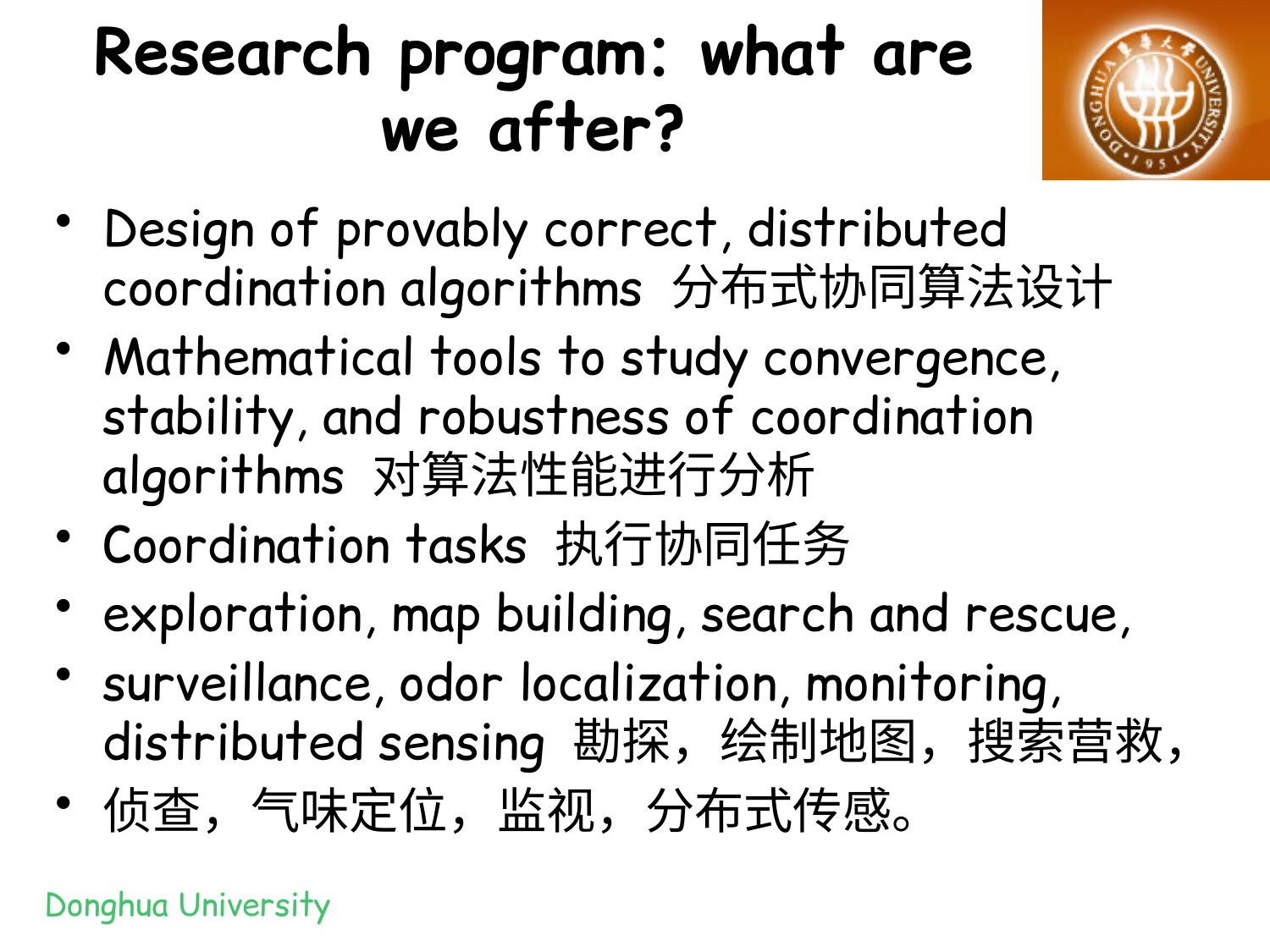

# Research program: what are we after?
Design of provably correct, distributed coordination algorithms 分布式协同算法设计
Mathematical tools to study convergence, stability, and robustness of coordination algorithms 对算法性能进行分析
Coordination tasks 执行协同任务
exploration, map building, search and rescue,
surveillance, odor localization, monitoring, distributed sensing 勘探，绘制地图，搜索营救，
侦查，气味定位，监视，分布式传感。